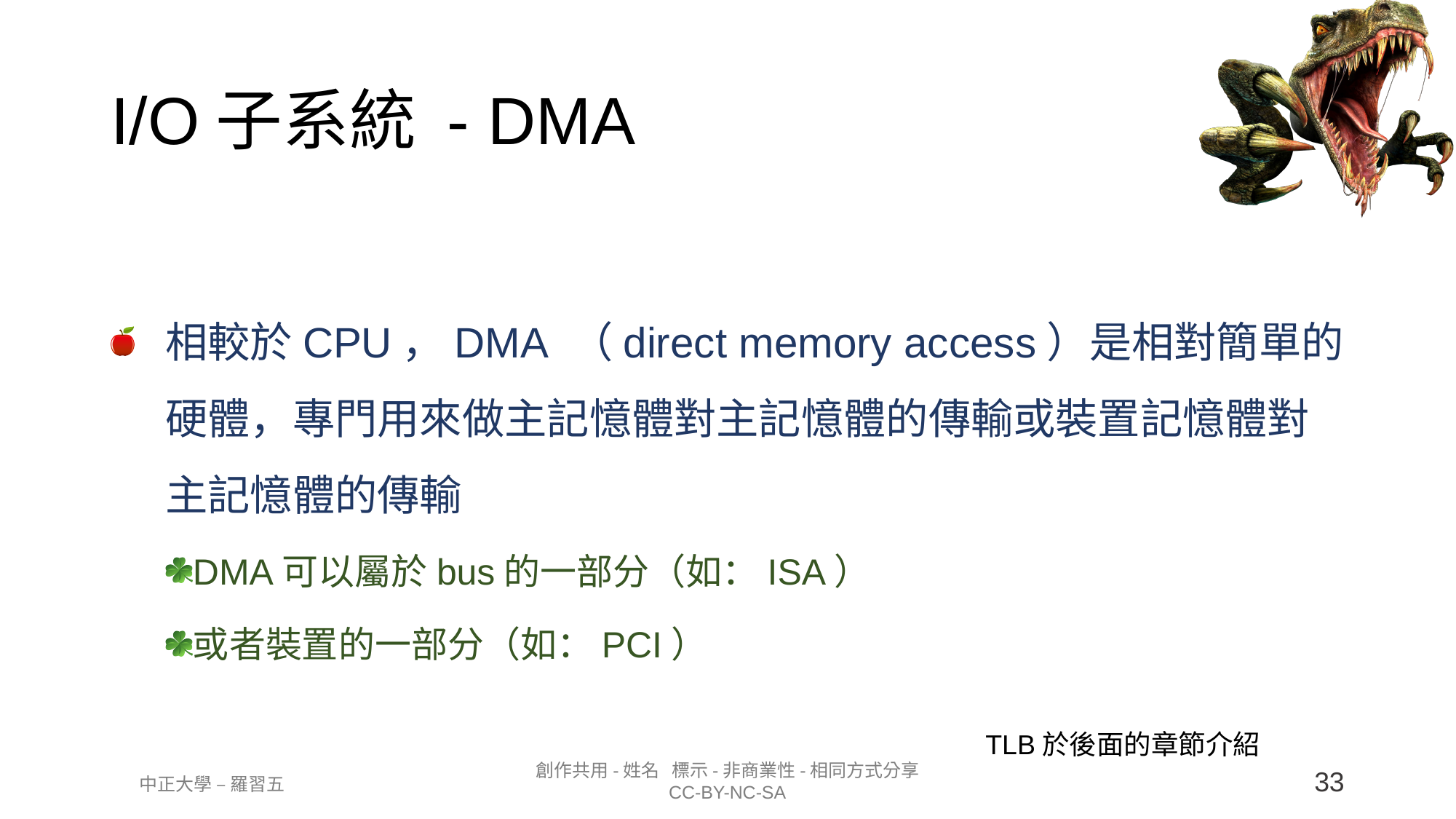

# I/O子系統 - DMA
相較於CPU，DMA （direct memory access）是相對簡單的硬體，專門用來做主記憶體對主記憶體的傳輸或裝置記憶體對主記憶體的傳輸
DMA可以屬於bus的一部分（如：ISA）
或者裝置的一部分（如：PCI）
TLB於後面的章節介紹